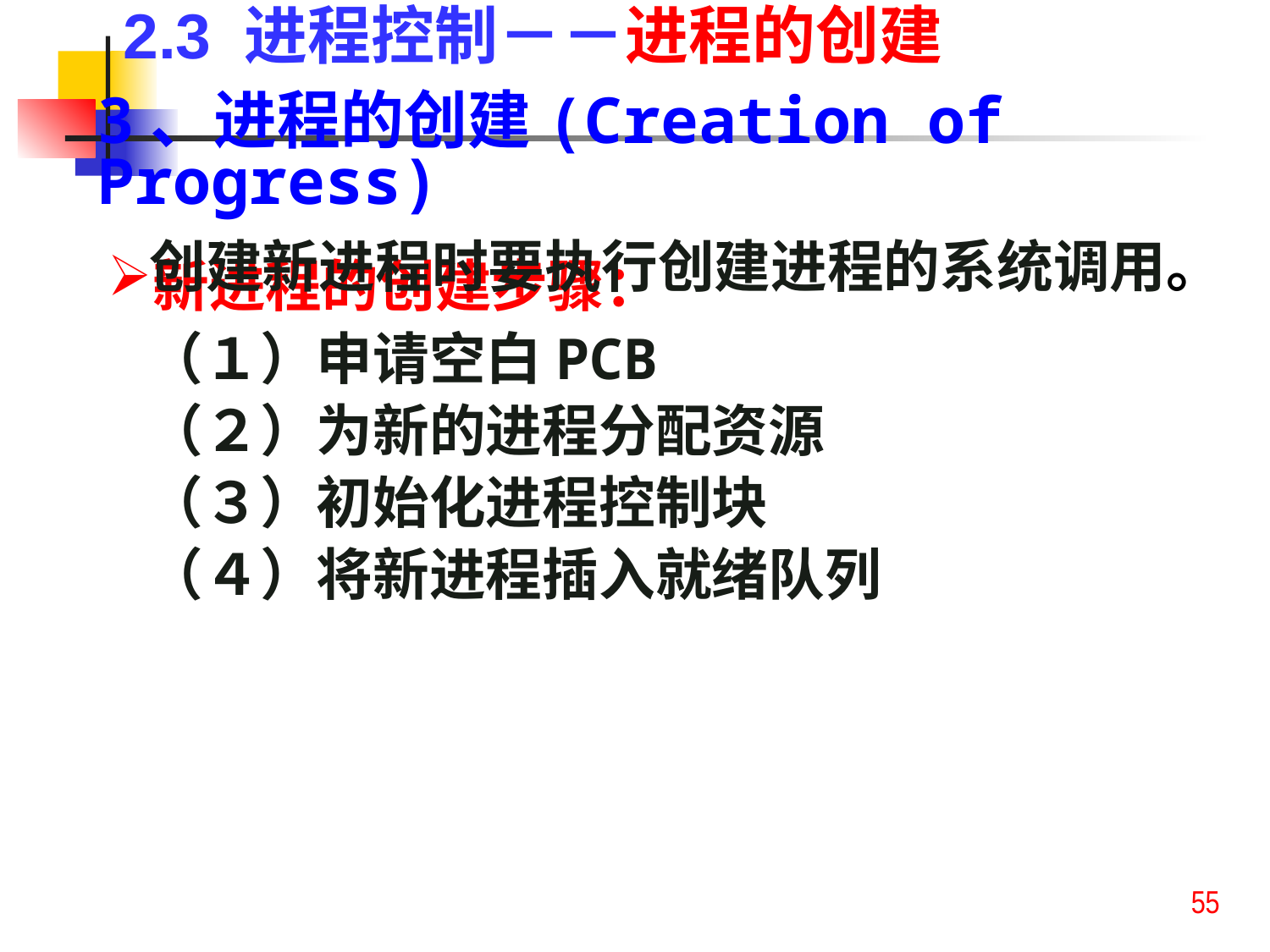

2.3 进程控制－－进程的创建
3、进程的创建(Creation of Progress)
   创建新进程时要执行创建进程的系统调用。
新进程的创建步骤：
  （１）申请空白PCB
  （２）为新的进程分配资源
  （３）初始化进程控制块
  （４）将新进程插入就绪队列
55